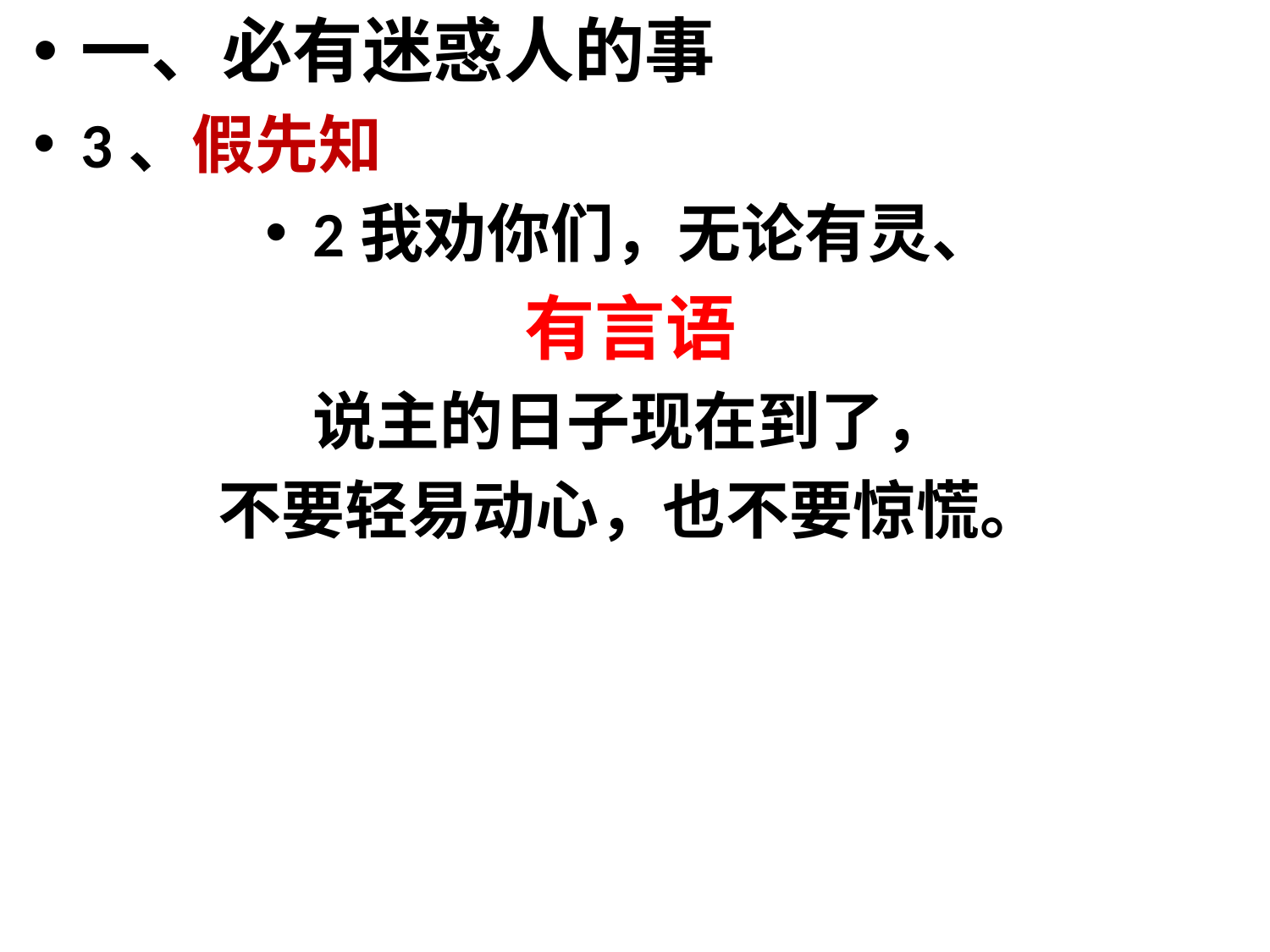

一、必有迷惑人的事
3、假先知
2我劝你们，无论有灵、
有言语
说主的日子现在到了，
不要轻易动心，也不要惊慌。